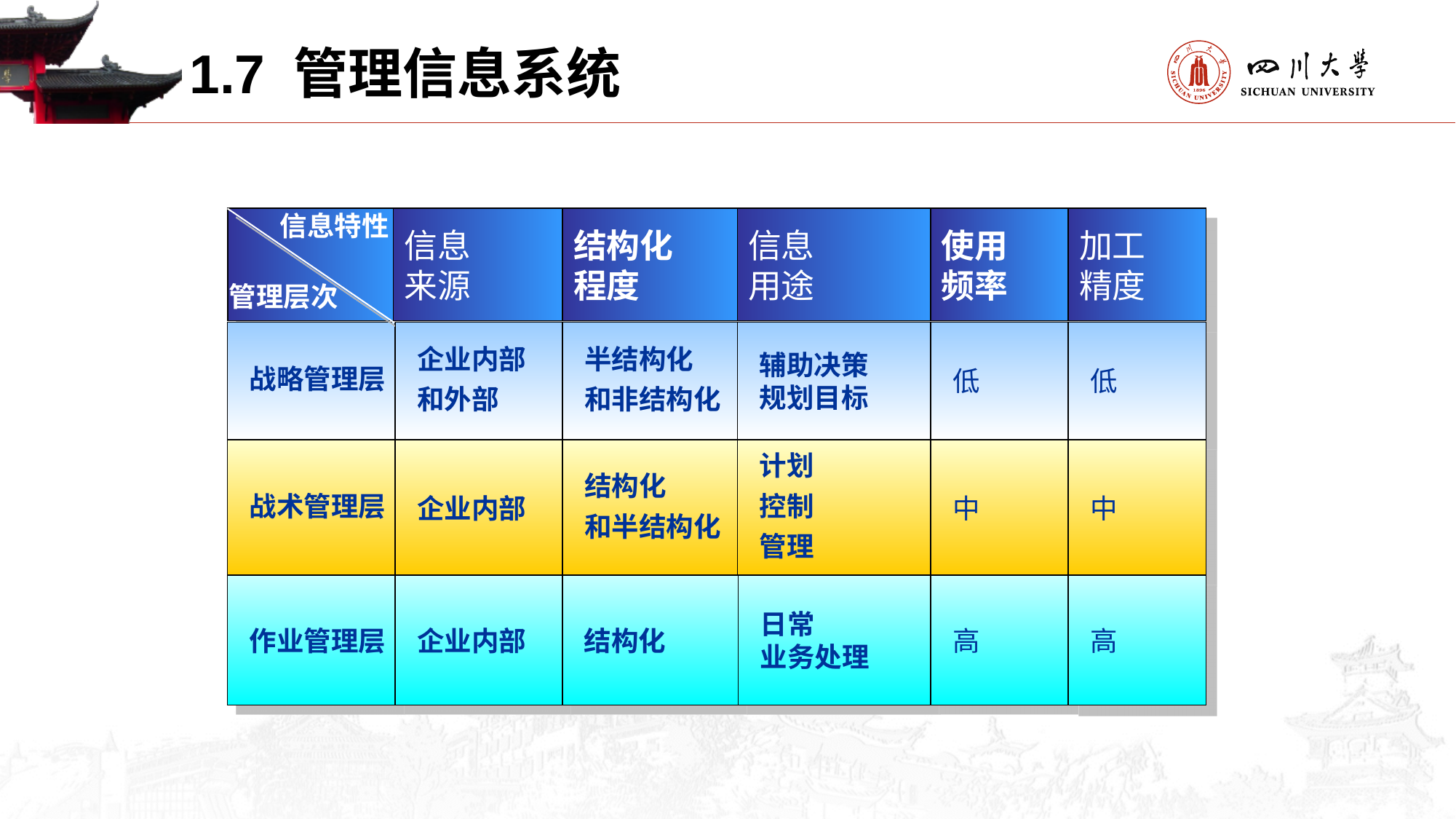

1.7 管理信息系统

信息特性

管理层次
战略管理层
战术管理层
作业管理层
信息
来源
企业内部
和外部
企业内部
企业内部
结构化
程度
半结构化
和非结构化
结构化
和半结构化
结构化
信息
用途
辅助决策
规划目标
计划
控制
管理
日常
业务处理
使用
频率
低
中
高
加工
精度
低
中
高